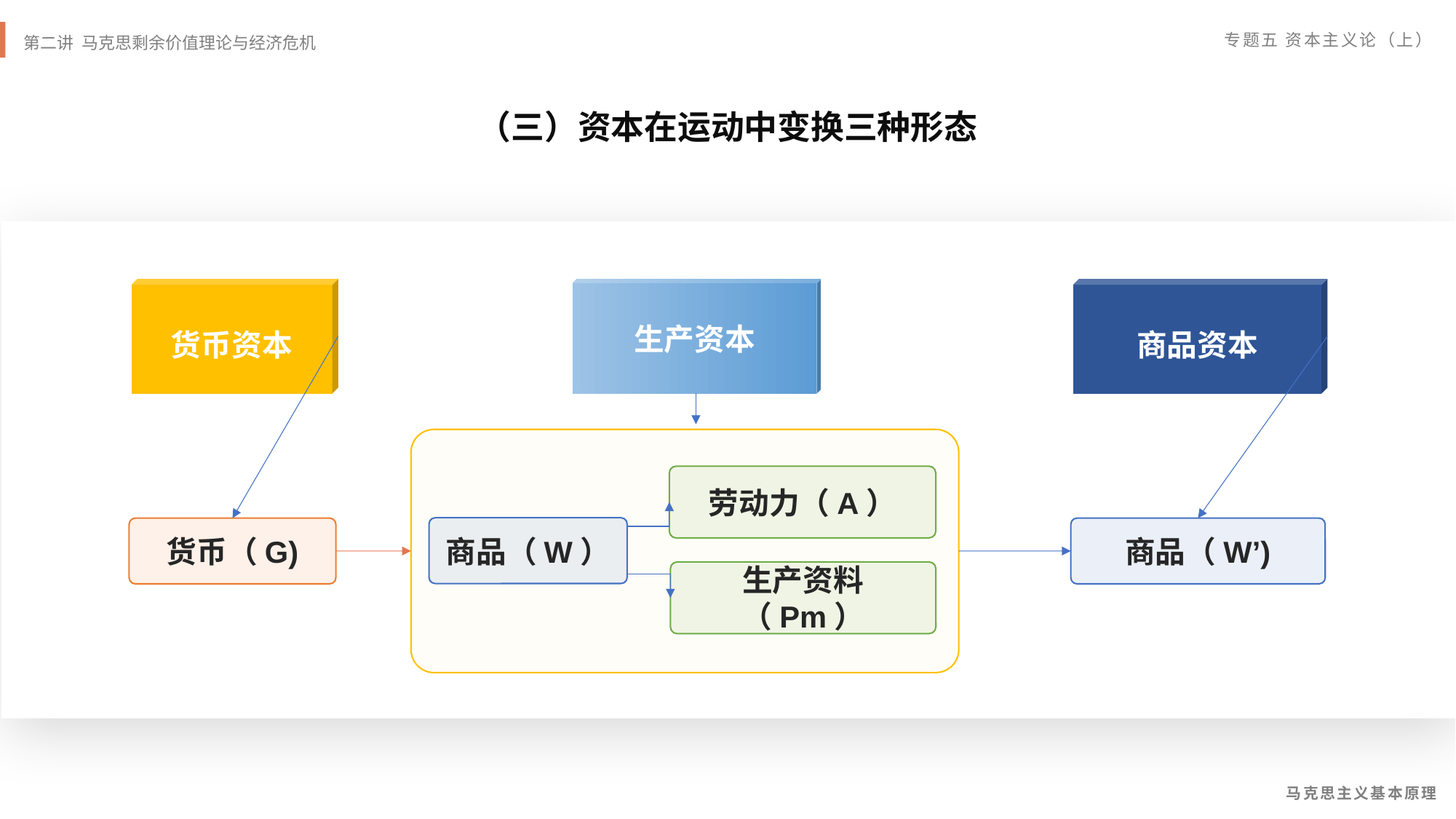

（三）资本在运动中变换三种形态

货币资本
生产资本
商品资本

劳动力（A）
商品（W）
货币（G)
商品（W’)
生产资料（Pm）